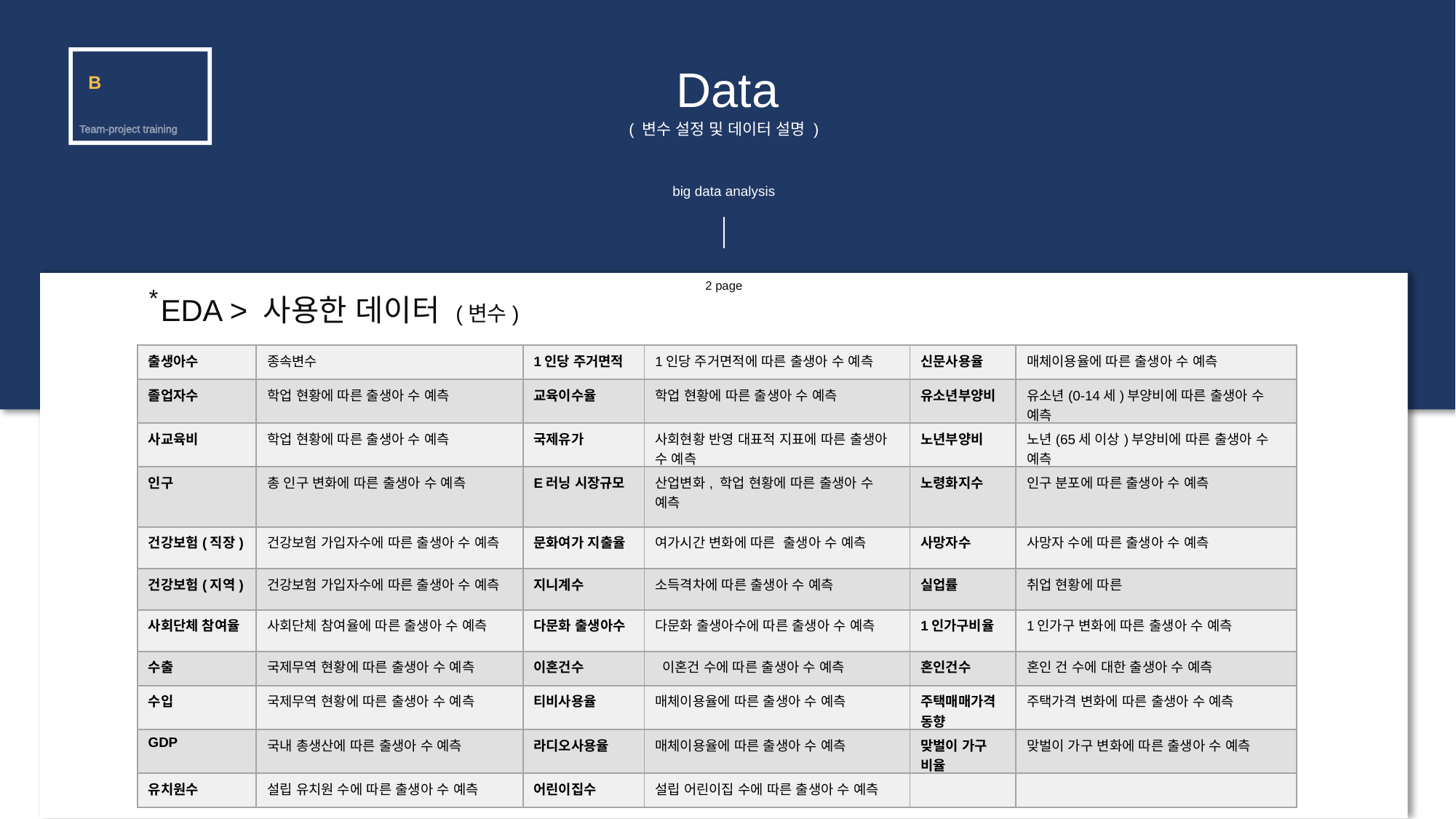

Team-project training
BIG-Data
         Analysis
Data
( 변수 설정 및 데이터 설명 )
big data analysis
2 page

*
EDA > 사용한 데이터 (변수)
| 출생아수 | 종속변수 | 1인당 주거면적 | 1인당 주거면적에 따른 출생아 수 예측 | 신문사용율 | 매체이용율에 따른 출생아 수 예측 |
| --- | --- | --- | --- | --- | --- |
| 졸업자수 | 학업 현황에 따른 출생아 수 예측 | 교육이수율 | 학업 현황에 따른 출생아 수 예측 | 유소년부양비 | 유소년(0-14세)부양비에 따른 출생아 수 예측 |
| 사교육비 | 학업 현황에 따른 출생아 수 예측 | 국제유가 | 사회현황 반영 대표적 지표에 따른 출생아 수 예측 | 노년부양비 | 노년(65세 이상)부양비에 따른 출생아 수 예측 |
| 인구 | 총 인구 변화에 따른 출생아 수 예측 | E러닝 시장규모 | 산업변화, 학업 현황에 따른 출생아 수 예측 | 노령화지수 | 인구 분포에 따른 출생아 수 예측 |
| 건강보험(직장) | 건강보험 가입자수에 따른 출생아 수 예측 | 문화여가 지출율 | 여가시간 변화에 따른 출생아 수 예측 | 사망자수 | 사망자 수에 따른 출생아 수 예측 |
| 건강보험(지역) | 건강보험 가입자수에 따른 출생아 수 예측 | 지니계수 | 소득격차에 따른 출생아 수 예측 | 실업률 | 취업 현황에 따른 |
| 사회단체 참여율 | 사회단체 참여율에 따른 출생아 수 예측 | 다문화 출생아수 | 다문화 출생아수에 따른 출생아 수 예측 | 1인가구비율 | 1인가구 변화에 따른 출생아 수 예측 |
| 수출 | 국제무역 현황에 따른 출생아 수 예측 | 이혼건수 | 이혼건 수에 따른 출생아 수 예측 | 혼인건수 | 혼인 건 수에 대한 출생아 수 예측 |
| 수입 | 국제무역 현황에 따른 출생아 수 예측 | 티비사용율 | 매체이용율에 따른 출생아 수 예측 | 주택매매가격동향 | 주택가격 변화에 따른 출생아 수 예측 |
| GDP | 국내 총생산에 따른 출생아 수 예측 | 라디오사용율 | 매체이용율에 따른 출생아 수 예측 | 맞벌이 가구 비율 | 맞벌이 가구 변화에 따른 출생아 수 예측 |
| 유치원수 | 설립 유치원 수에 따른 출생아 수 예측 | 어린이집수 | 설립 어린이집 수에 따른 출생아 수 예측 |  |  |